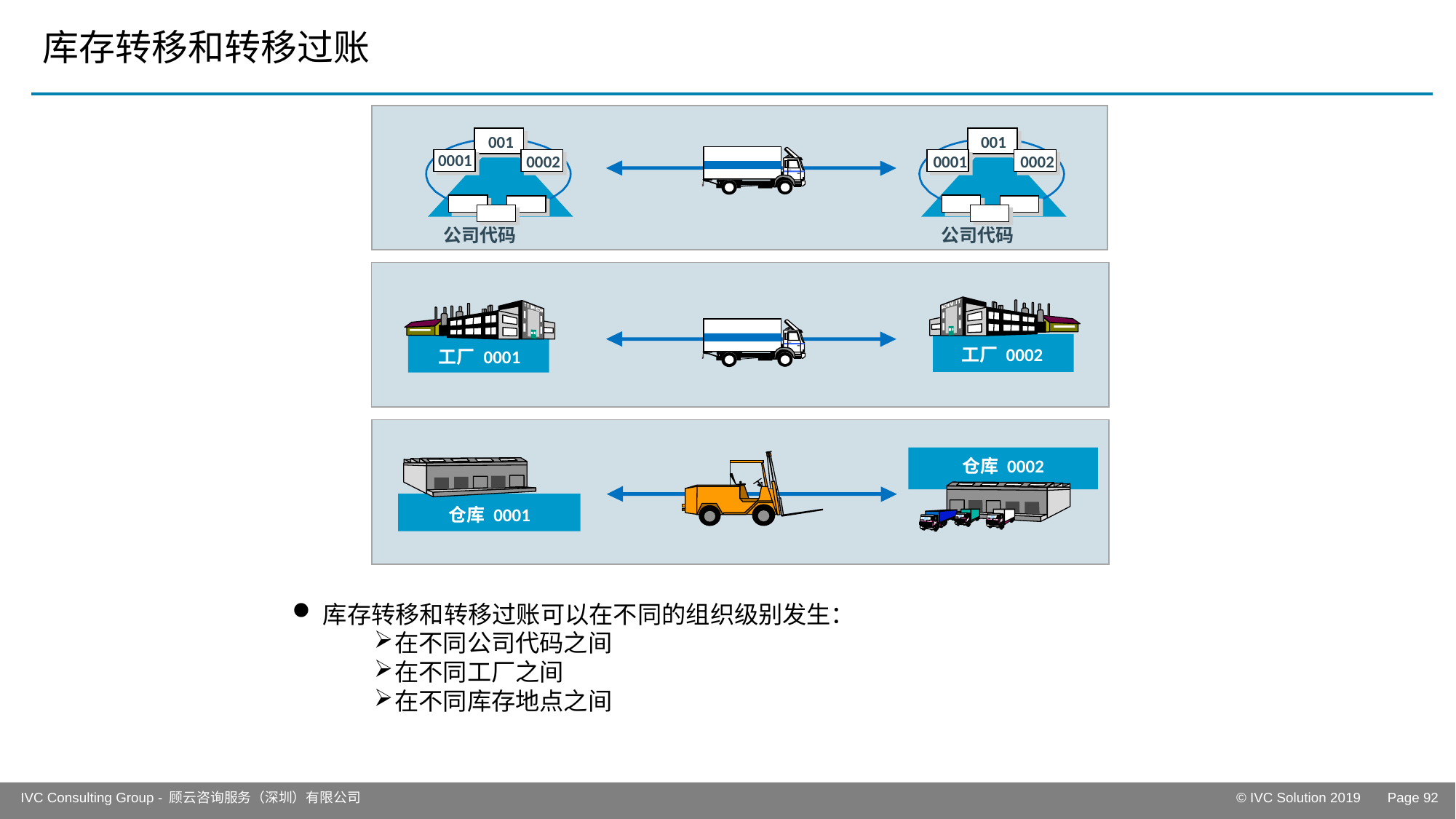

# 库存转移和转移过账

001
001
001
001

0001
0002
0001
0002

公司代码
公司代码

工厂 0002

工厂 0001

仓库 0002

仓库 0001
库存转移和转移过账可以在不同的组织级别发生：
在不同公司代码之间
在不同工厂之间
在不同库存地点之间